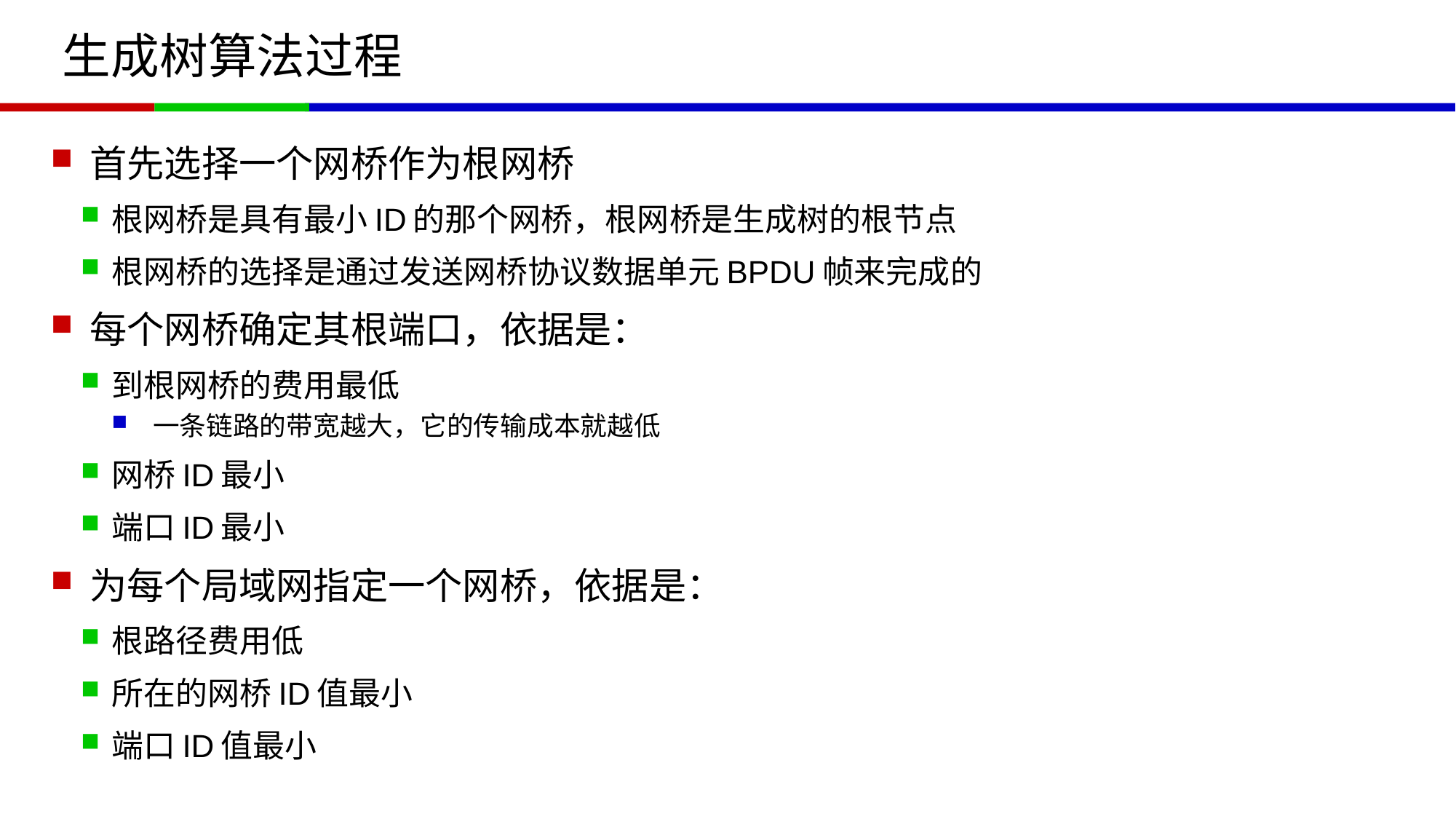

# 生成树算法过程
首先选择一个网桥作为根网桥
根网桥是具有最小ID的那个网桥，根网桥是生成树的根节点
根网桥的选择是通过发送网桥协议数据单元BPDU帧来完成的
每个网桥确定其根端口，依据是：
到根网桥的费用最低
一条链路的带宽越大，它的传输成本就越低
网桥ID最小
端口ID最小
为每个局域网指定一个网桥，依据是：
根路径费用低
所在的网桥ID值最小
端口ID值最小
201